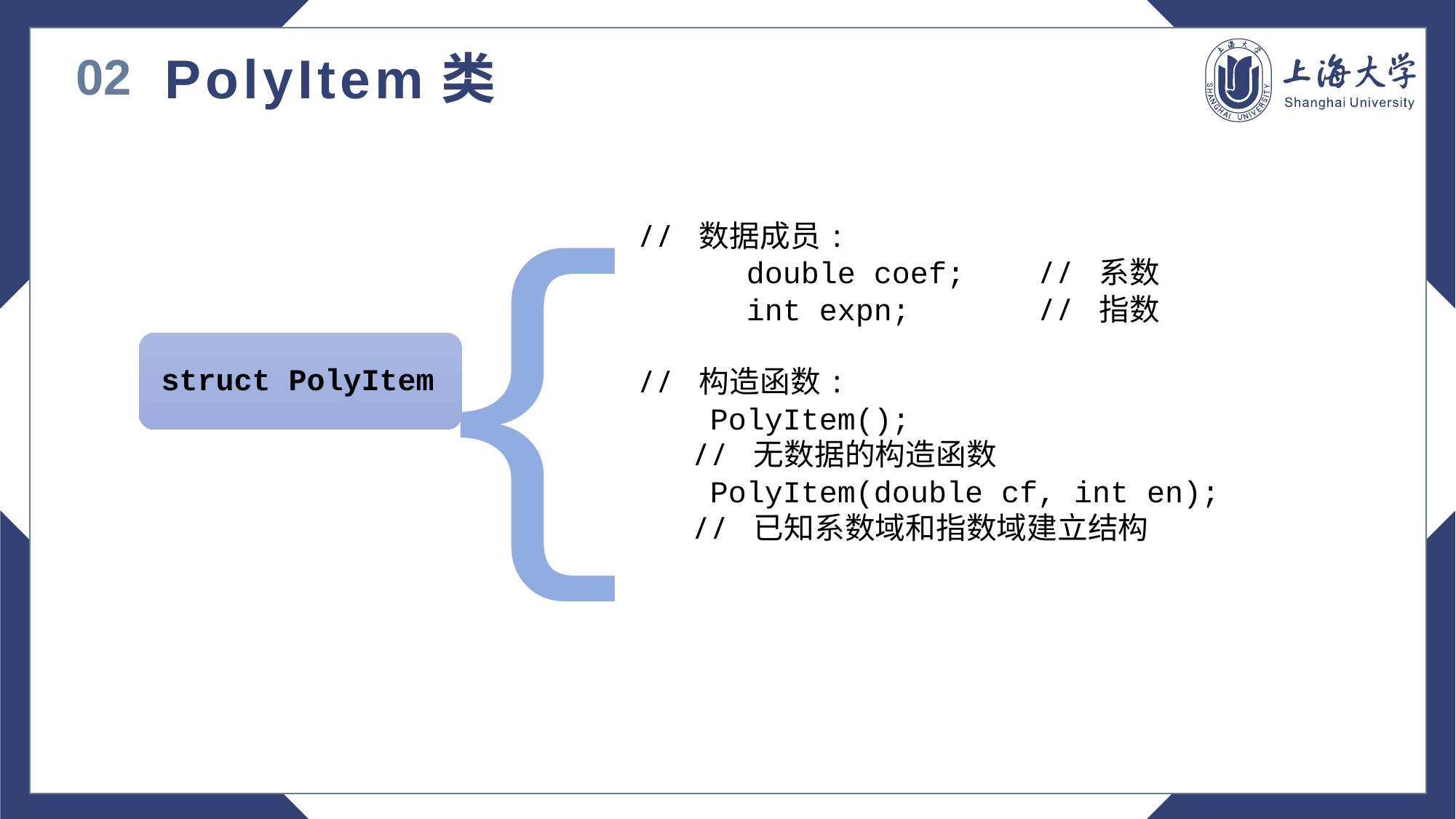

02
PolyItem类
{
// 数据成员:
	double coef;    // 系数
	int expn;	    // 指数

// 构造函数:
    PolyItem();
   // 无数据的构造函数
    PolyItem(double cf, int en);
   // 已知系数域和指数域建立结构

struct PolyItem